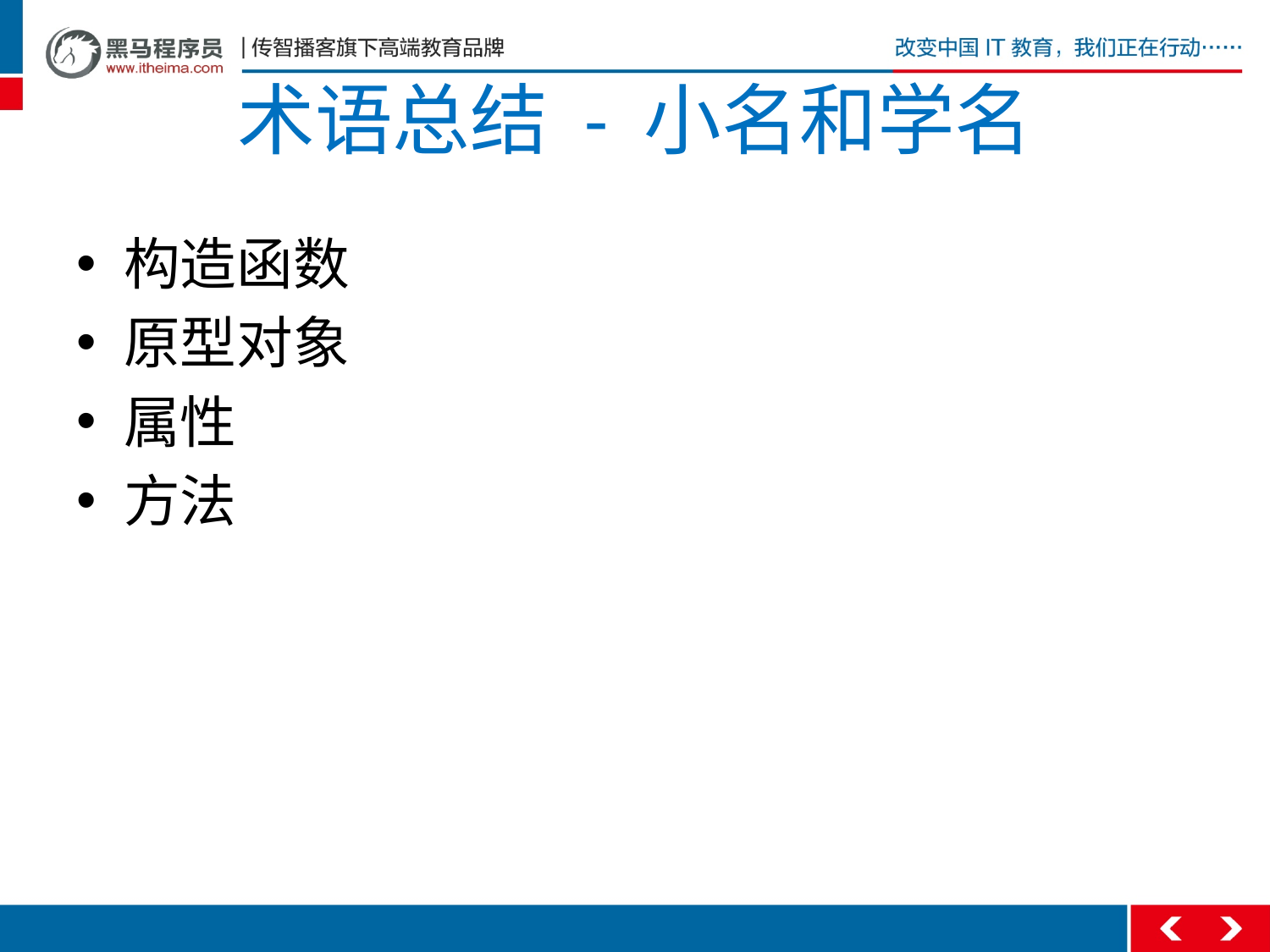

# 术语总结 - 小名和学名
构造函数
原型对象
属性
方法